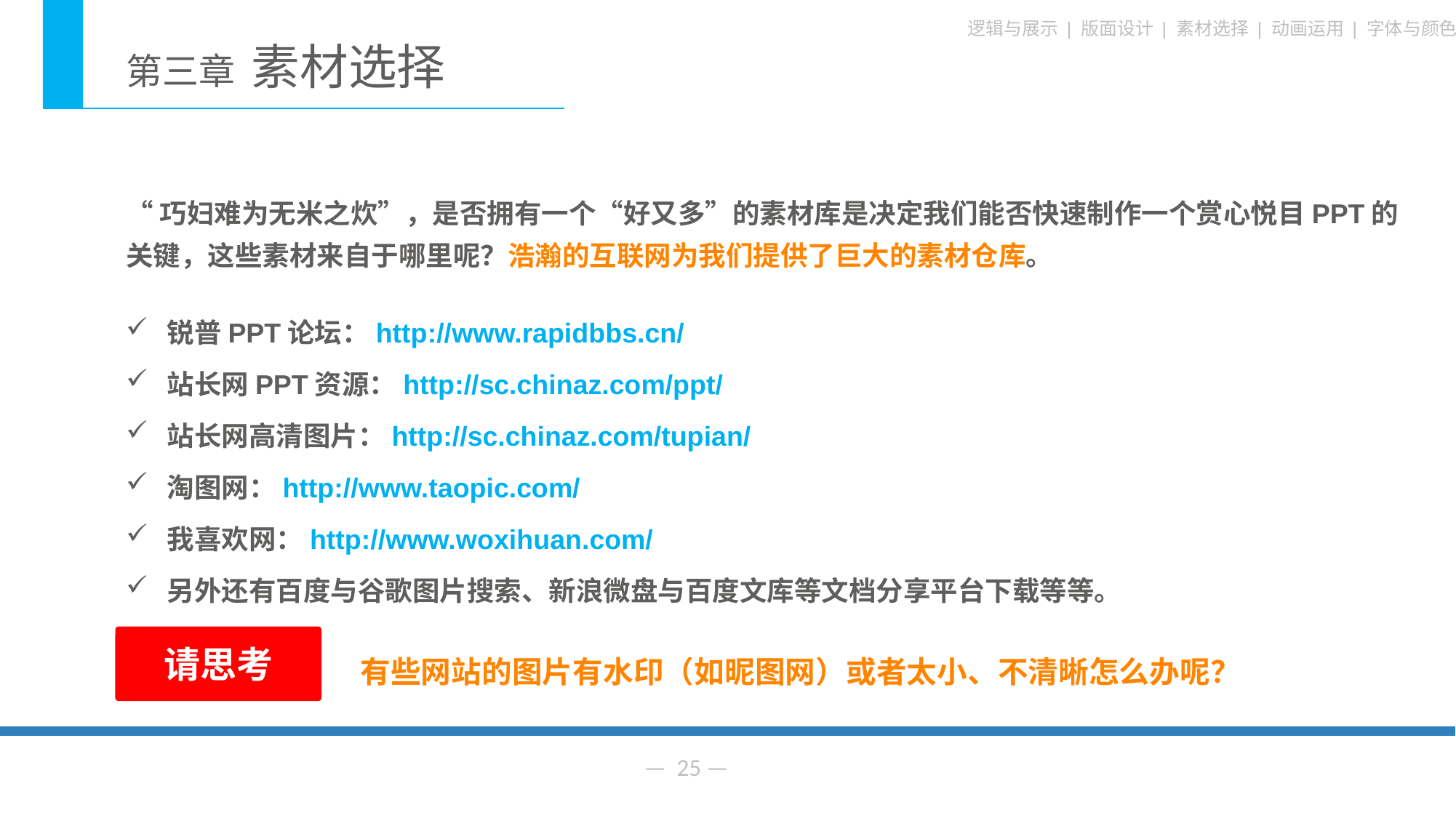

“巧妇难为无米之炊”，是否拥有一个“好又多”的素材库是决定我们能否快速制作一个赏心悦目PPT的关键，这些素材来自于哪里呢？浩瀚的互联网为我们提供了巨大的素材仓库。
锐普PPT论坛：http://www.rapidbbs.cn/
站长网PPT资源：http://sc.chinaz.com/ppt/
站长网高清图片：http://sc.chinaz.com/tupian/
淘图网：http://www.taopic.com/
我喜欢网：http://www.woxihuan.com/
另外还有百度与谷歌图片搜索、新浪微盘与百度文库等文档分享平台下载等等。
请思考
有些网站的图片有水印（如昵图网）或者太小、不清晰怎么办呢？